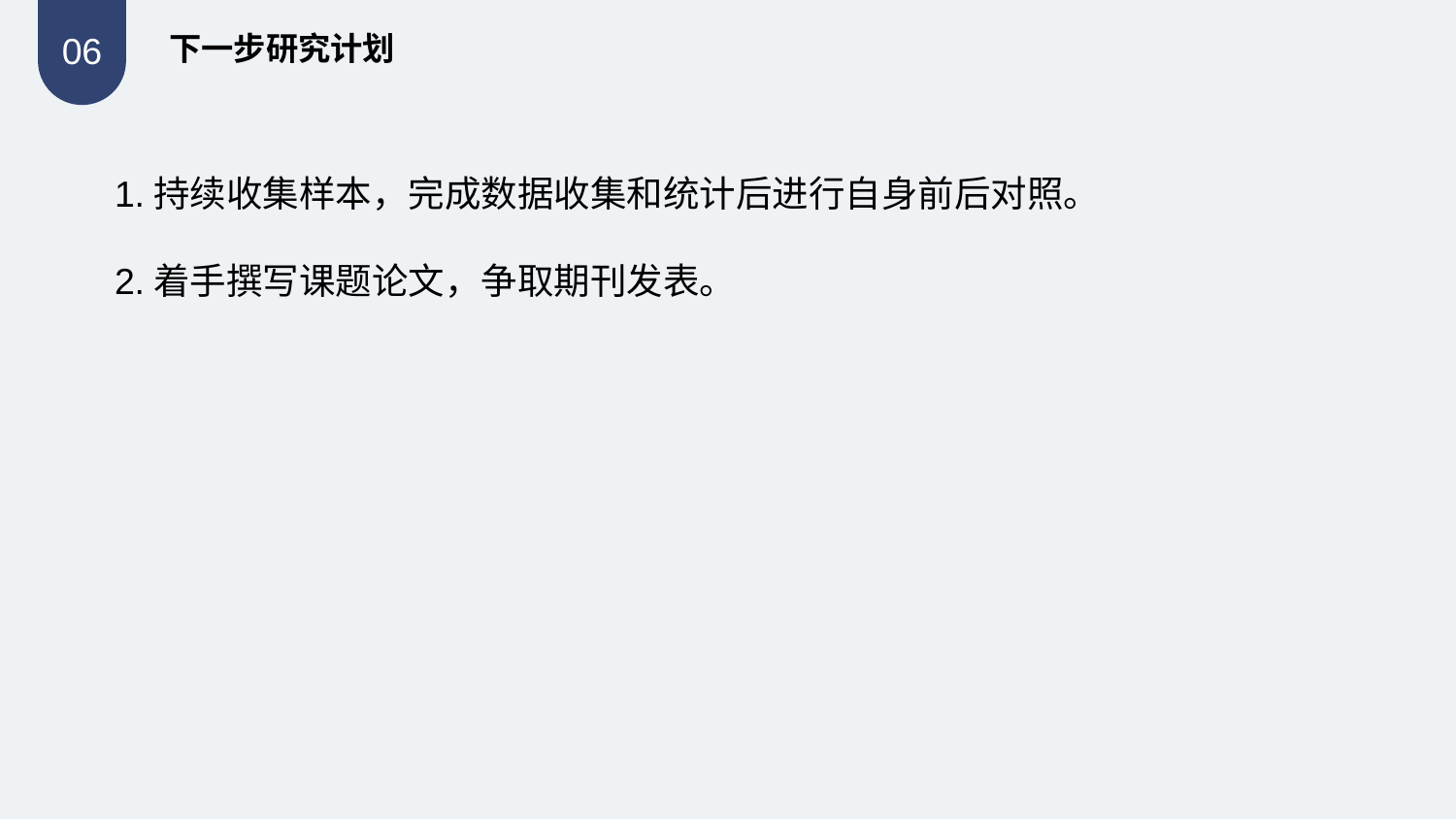

下一步研究计划
06
1.持续收集样本，完成数据收集和统计后进行自身前后对照。

2.着手撰写课题论文，争取期刊发表。
67